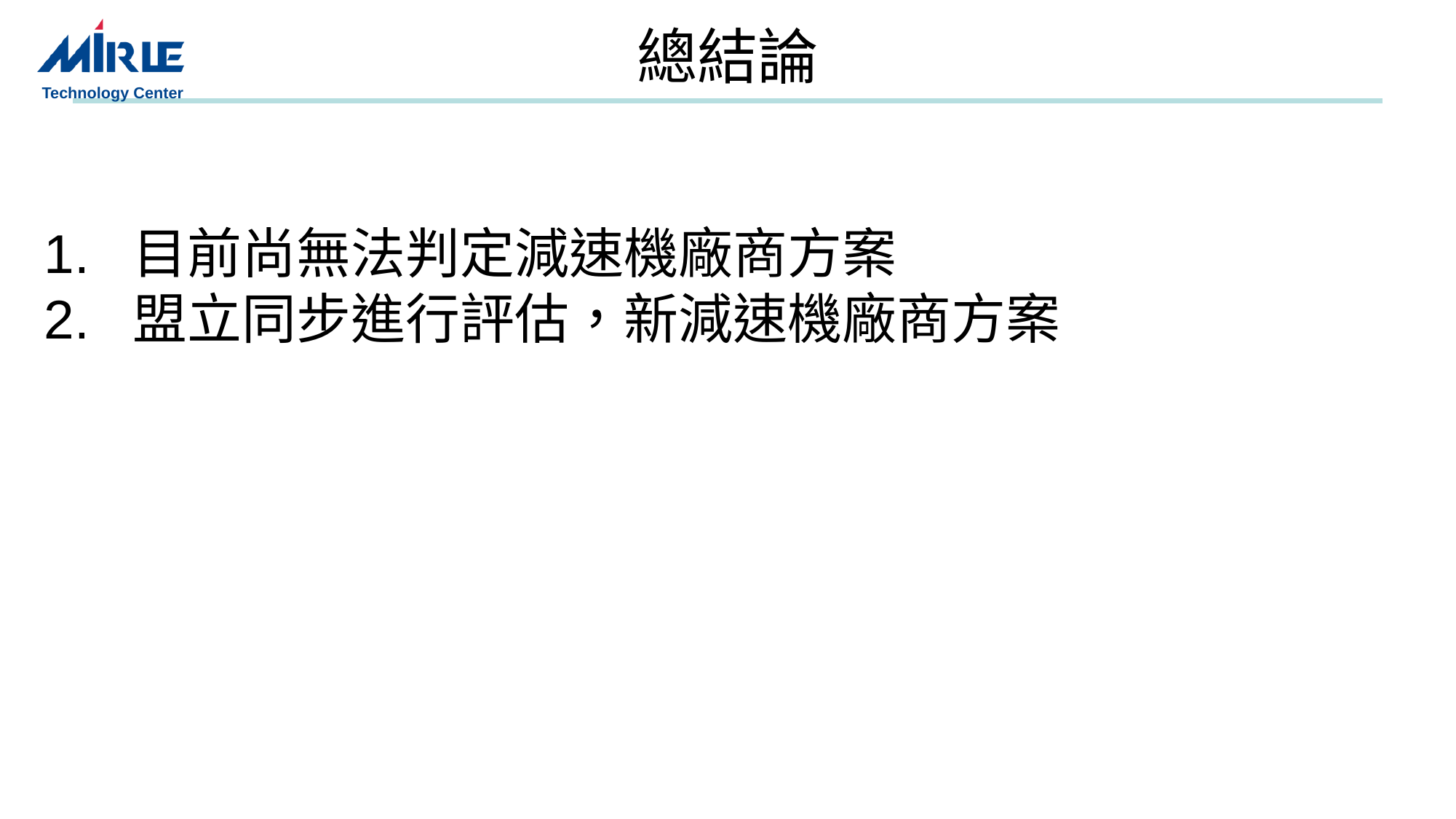

# 總結論
目前尚無法判定減速機廠商方案
盟立同步進行評估，新減速機廠商方案